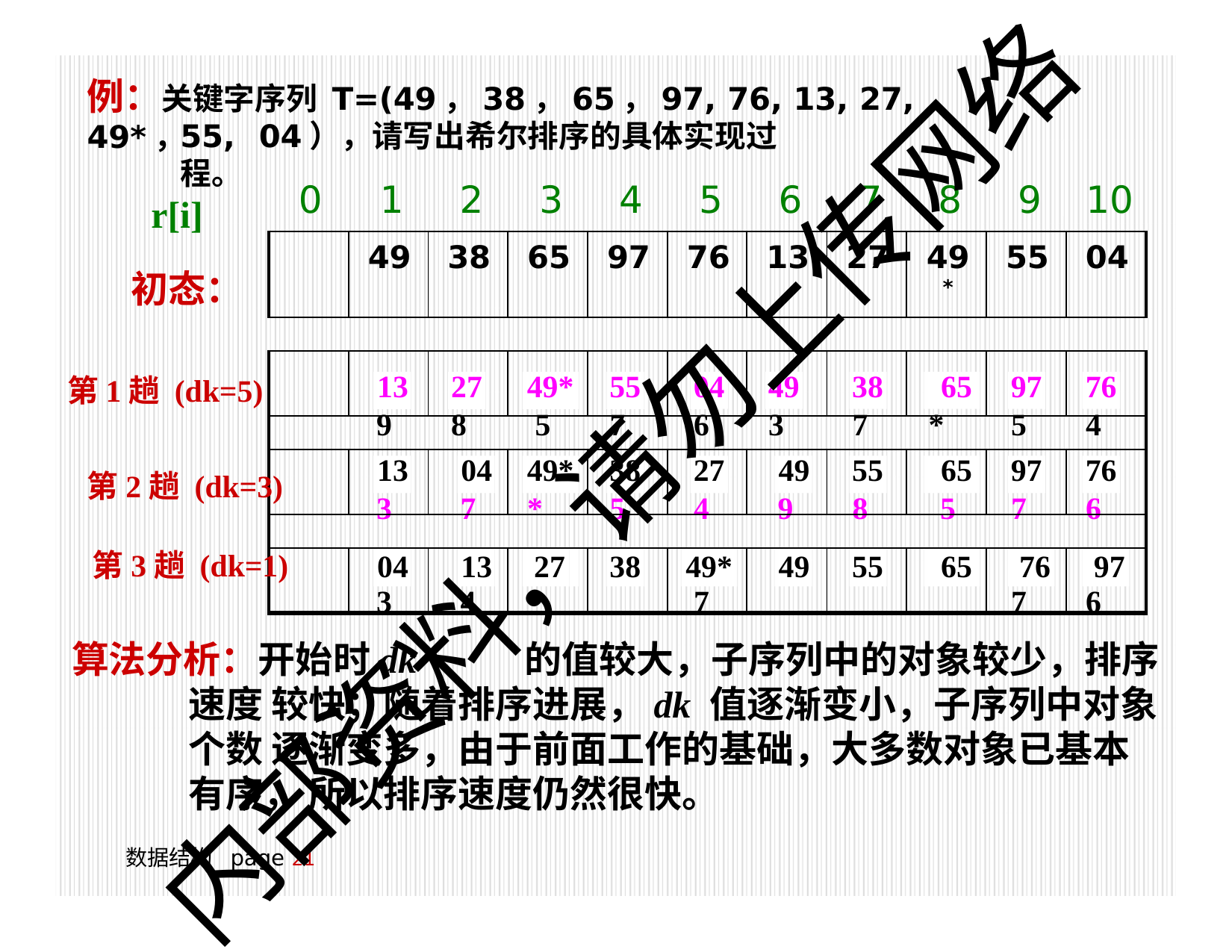

# 例：关键字序列 T=(49，38，65，97, 76, 13, 27, 49*，
55,	04），请写出希尔排序的具体实现过程。
0	1	2	3	4	5	6	7	8	9	10
r[i]
初态：
|  | 49 | 38 | 65 | 97 | 76 | 13 | 27 | 49 \* | 55 | 04 |
| --- | --- | --- | --- | --- | --- | --- | --- | --- | --- | --- |
|  | 13 | 27 | 49\* | 55 | 04 | 49 | 38 | 65 | 97 | 76 |
| --- | --- | --- | --- | --- | --- | --- | --- | --- | --- | --- |
|  |  |  |  |  |  |  |  |  |  |  |
|  | 13 | 04 | 49\* | 38 | 27 | 49 | 55 | 65 | 97 | 76 |
|  |  |  |  |  |  |  |  |  |  |  |
|  | 04 | 13 | 27 | 38 | 49\* | 49 | 55 | 65 | 76 | 97 |
第1趟 (dk=5)

第2趟 (dk=3)

第3趟 (dk=1)

算法分析：开始时dk	的值较大，子序列中的对象较少，排序速度 较快；随着排序进展，dk 值逐渐变小，子序列中对象个数 逐渐变多，由于前面工作的基础，大多数对象已基本有序， 所以排序速度仍然很快。

49
38
65
97
76
13
27
49*
55
04
内部资料，请勿上传网络

13
27
49*
55
04
49
38
65
97
76

13
04
49*
27
97
76
数据结构	page 21